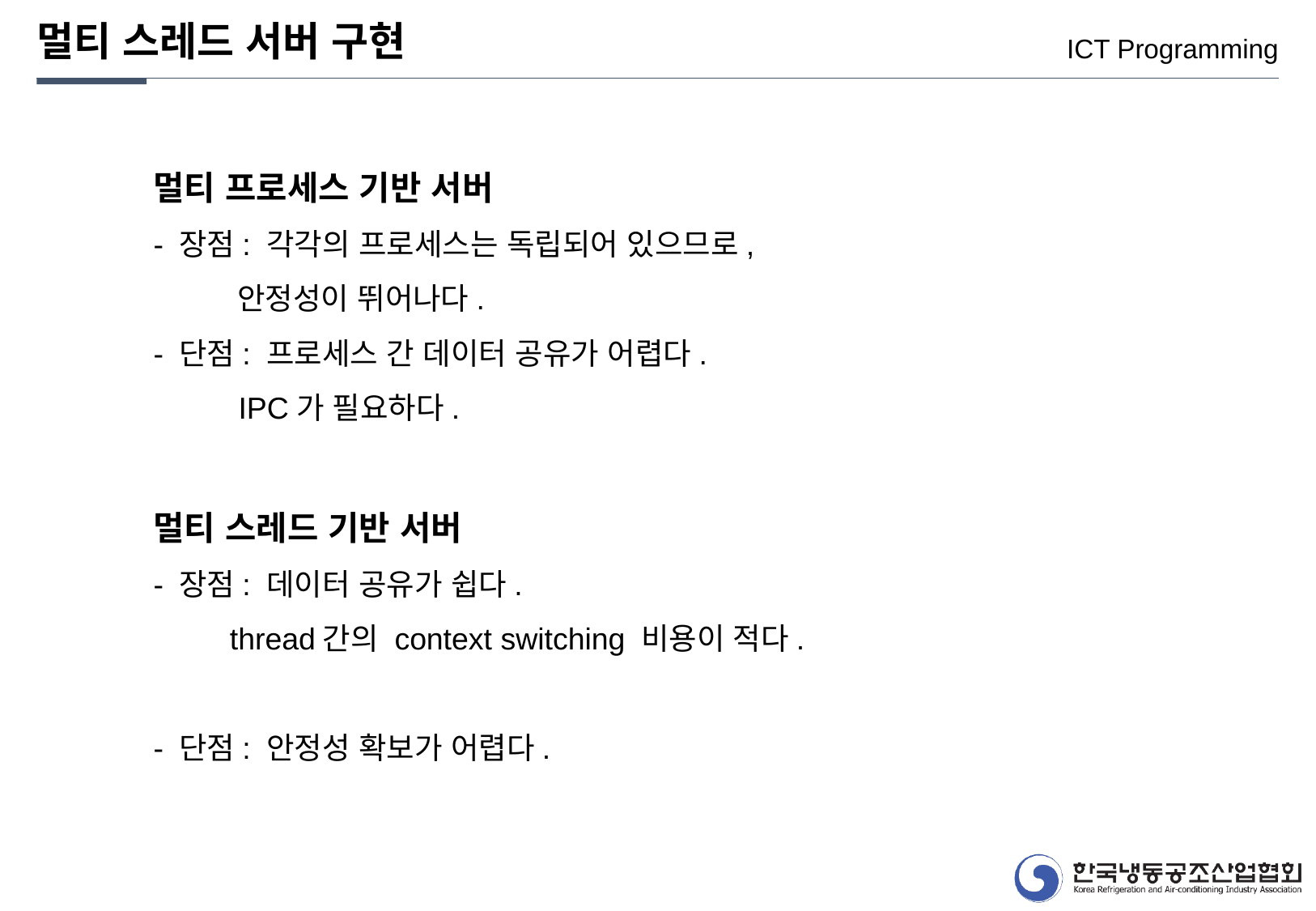

멀티 스레드 서버 구현
ICT Programming

멀티 프로세스 기반 서버
- 장점: 각각의 프로세스는 독립되어 있으므로,
         안정성이 뛰어나다.
- 단점: 프로세스 간 데이터 공유가 어렵다.
          IPC가 필요하다.

멀티 스레드 기반 서버
- 장점: 데이터 공유가 쉽다.
         thread간의 context switching 비용이 적다.

- 단점: 안정성 확보가 어렵다.